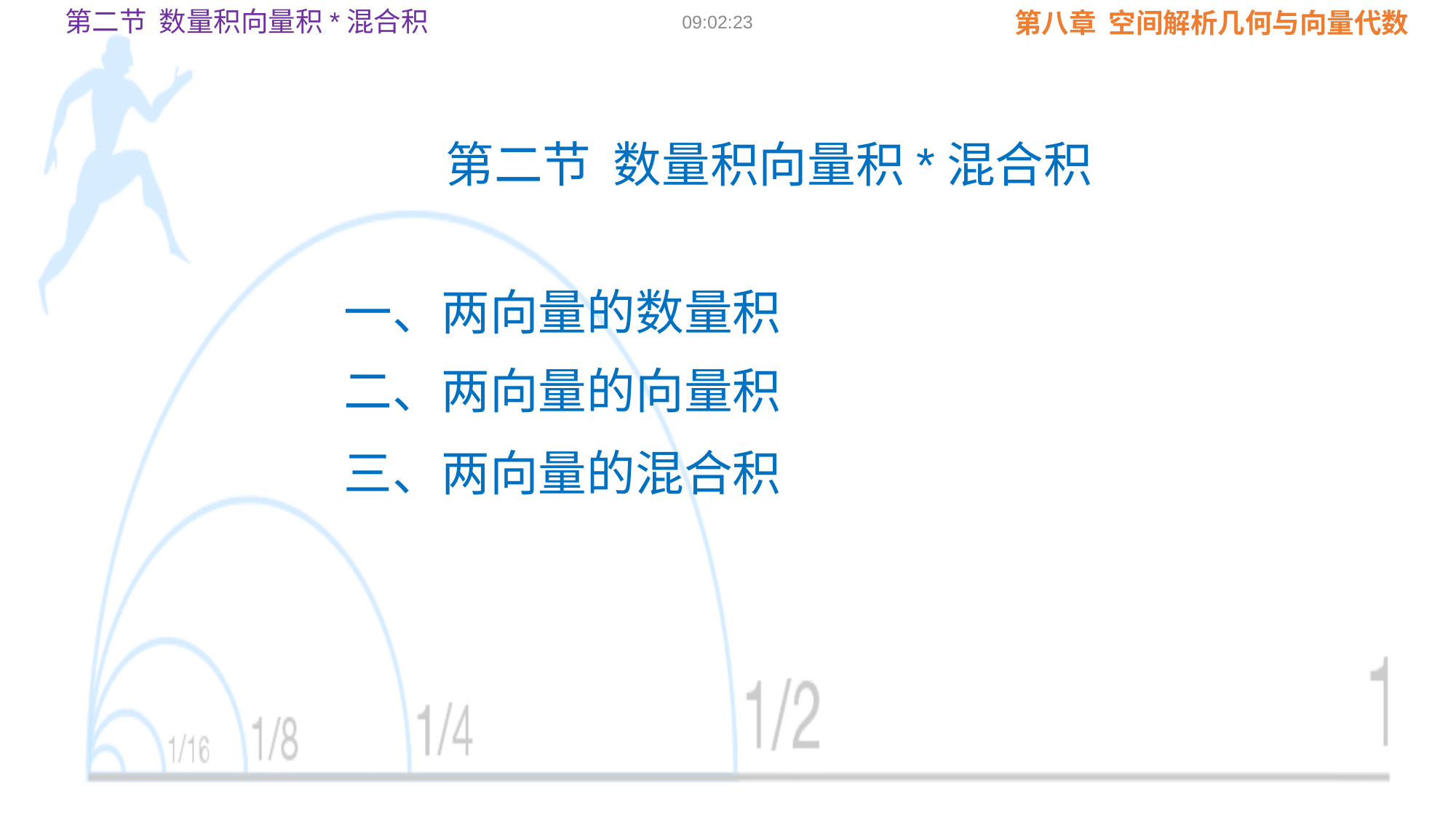

第二节  数量积向量积*混合积
09:02:23
第二节  数量积向量积*混合积
一、两向量的数量积
二、两向量的向量积
三、两向量的混合积